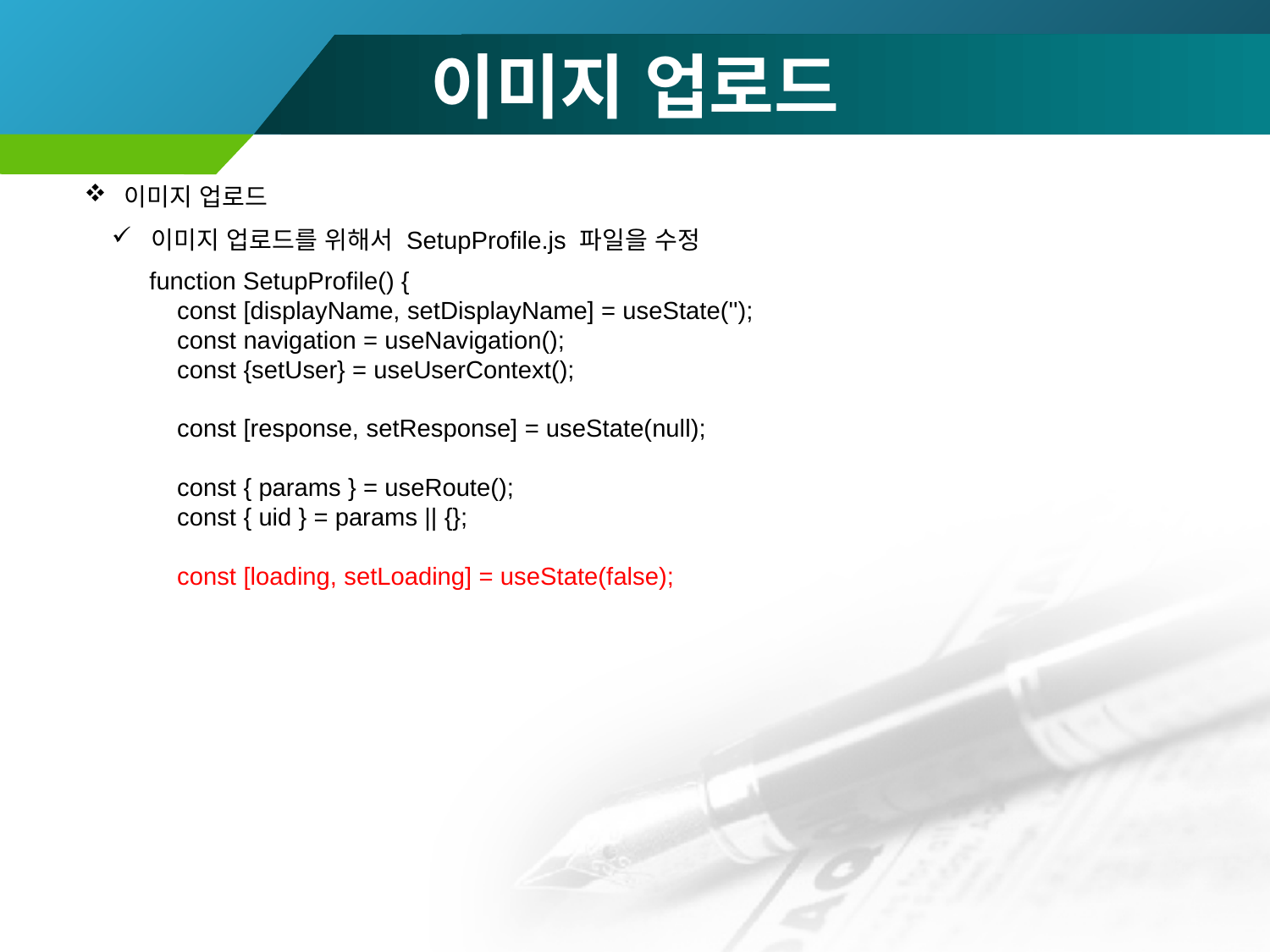

# 이미지 업로드
이미지 업로드
이미지 업로드를 위해서 SetupProfile.js 파일을 수정
function SetupProfile() {
    const [displayName, setDisplayName] = useState('');
    const navigation = useNavigation();
    const {setUser} = useUserContext();

    const [response, setResponse] = useState(null);

    const { params } = useRoute();
    const { uid } = params || {};

    const [loading, setLoading] = useState(false);